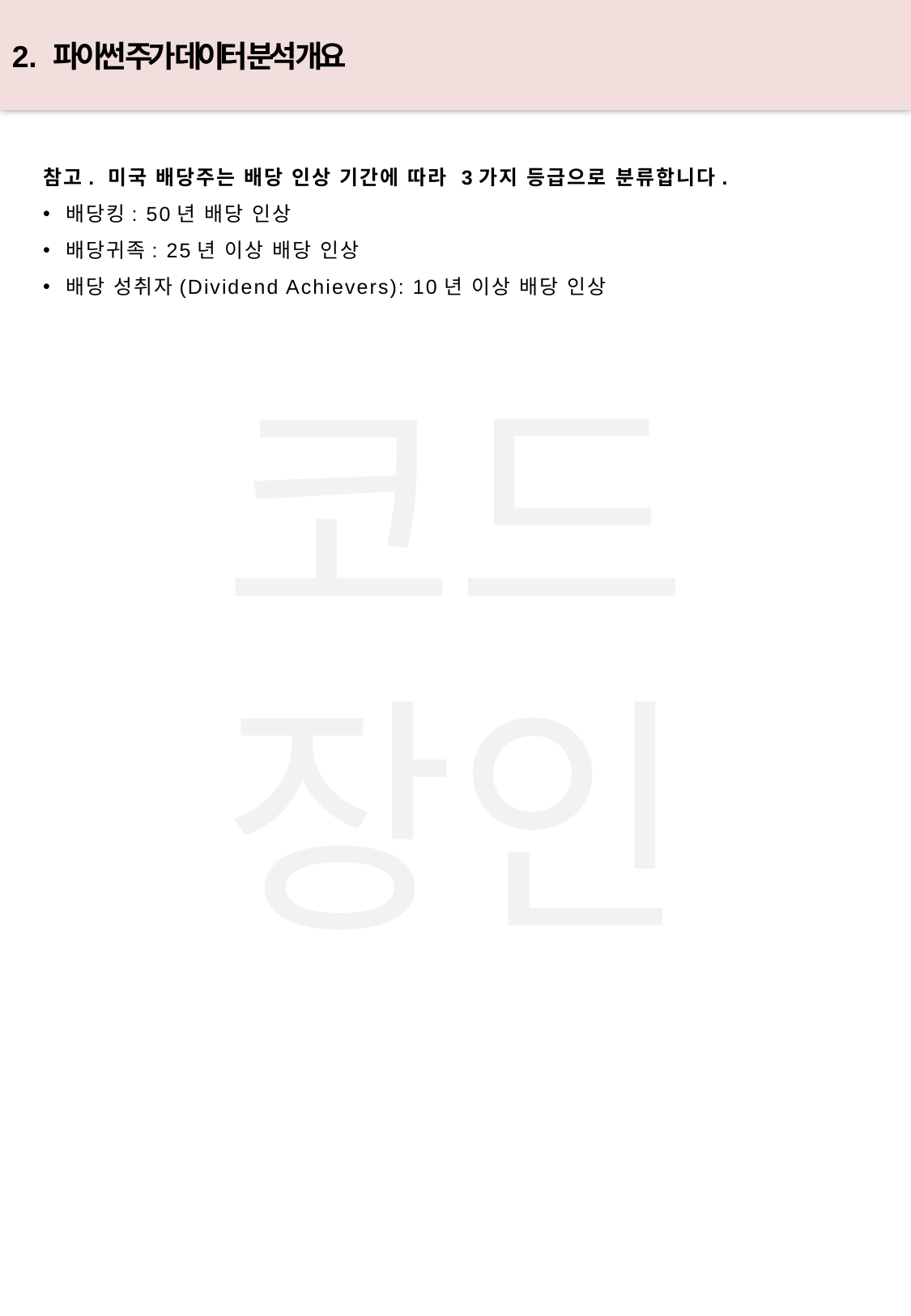

2. 파이썬 주가 데이터 분석 개요
참고. 미국 배당주는 배당 인상 기간에 따라 3가지 등급으로 분류합니다.
배당킹: 50년 배당 인상
배당귀족: 25년 이상 배당 인상
배당 성취자(Dividend Achievers): 10년 이상 배당 인상